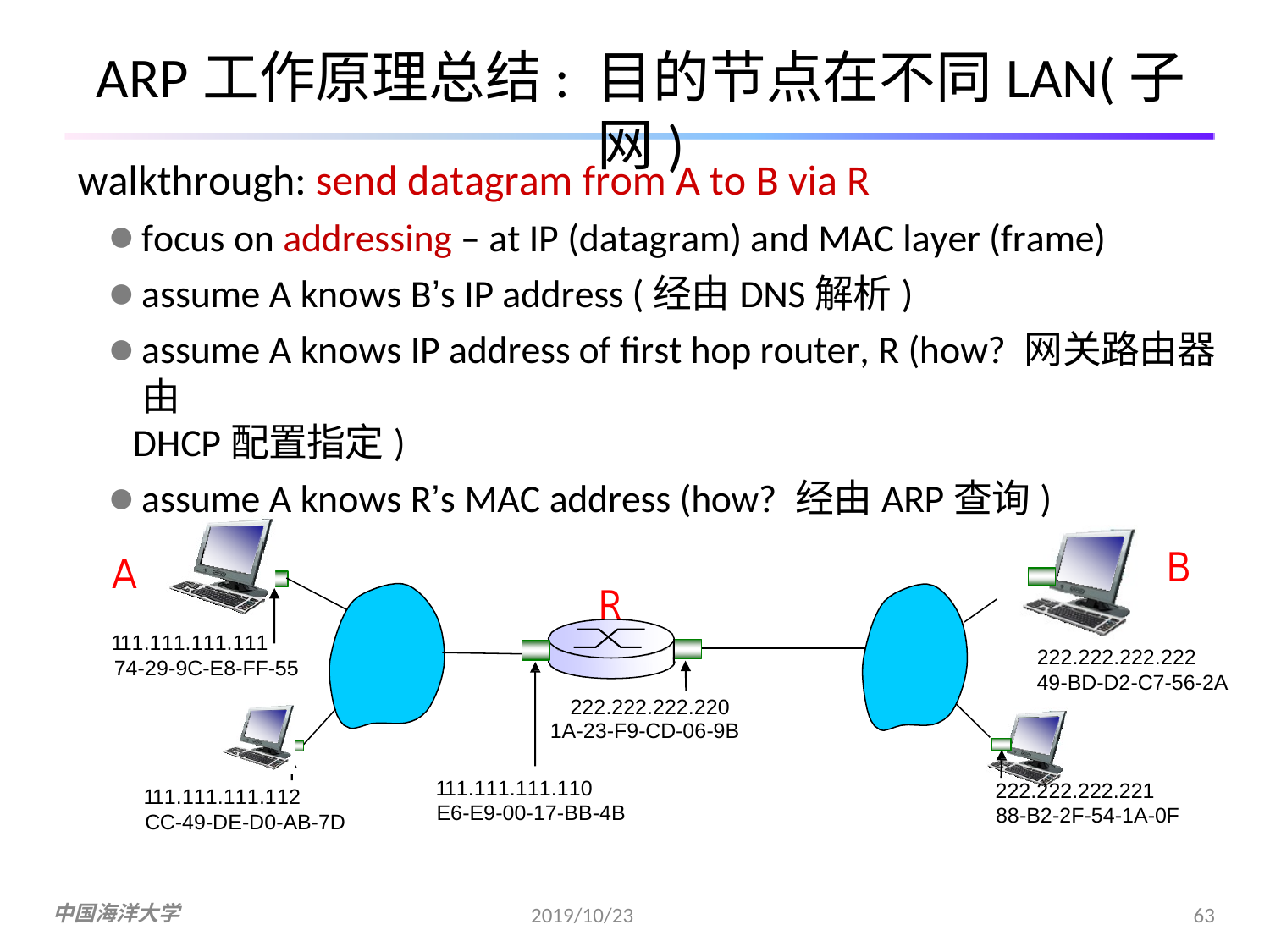

# ARP工作原理总结: 目的节点在不同LAN(子网)
walkthrough: send datagram from A to B via R

focus on addressing – at IP (datagram) and MAC layer (frame)

assume A knows B’s IP address (经由DNS解析)

assume A knows IP address of first hop router, R (how? 网关路由器由
DHCP配置指定)

assume A knows R’s MAC address (how? 经由ARP查询)

B

A

111.111.111.111
74-29-9C-E8-FF-55

R

222.222.222.222
49-BD-D2-C7-56-2A

222.222.222.220
1A-23-F9-CD-06-9B

111.111.111.110
E6-E9-00-17-BB-4B
222.222.222.221
88-B2-2F-54-1A-0F
111.111.111.112
CC-49-DE-D0-AB-7D